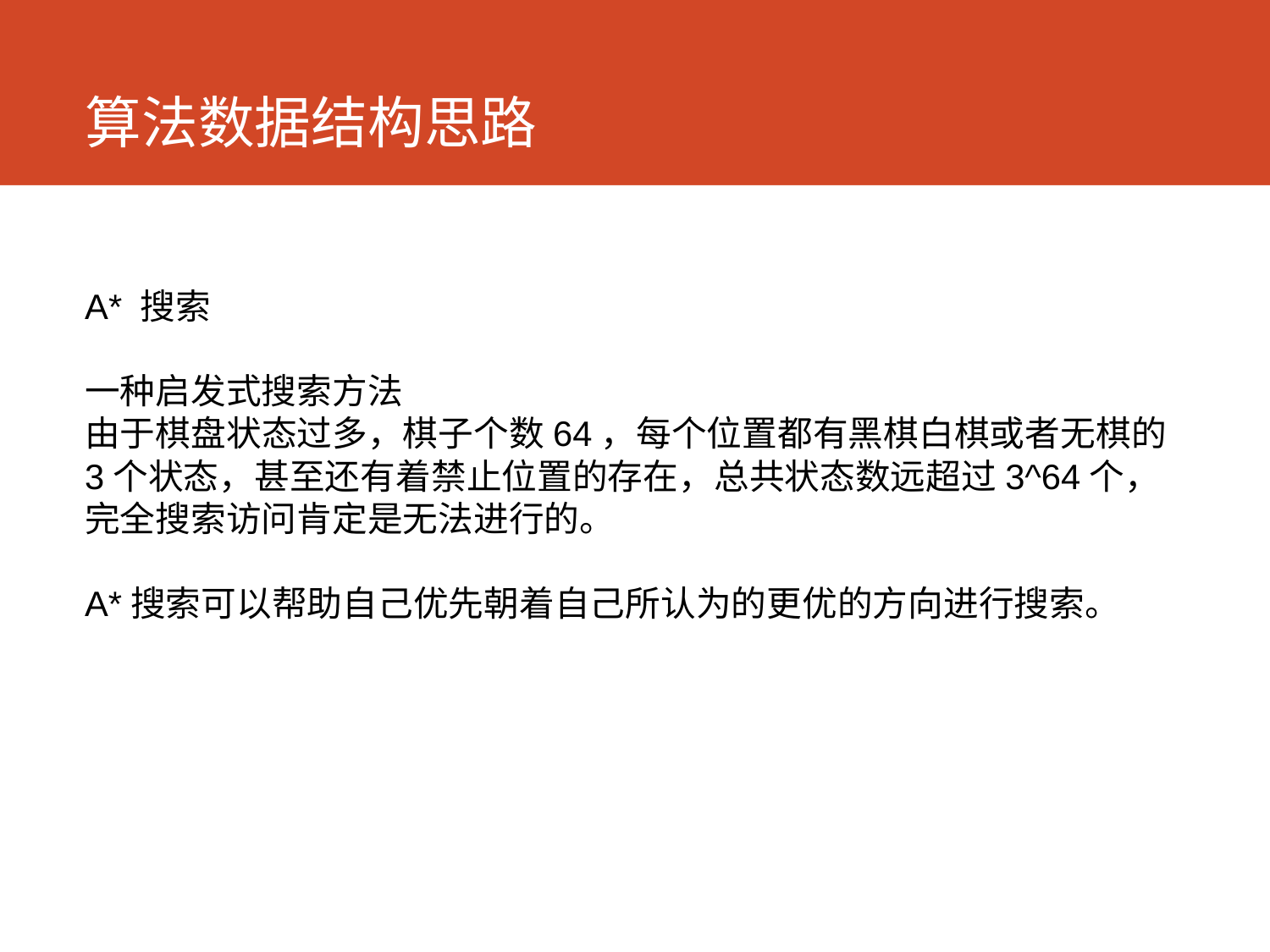

# 算法数据结构思路

A* 搜索
一种启发式搜索方法
由于棋盘状态过多，棋子个数64，每个位置都有黑棋白棋或者无棋的3个状态，甚至还有着禁止位置的存在，总共状态数远超过3^64个，完全搜索访问肯定是无法进行的。

A*搜索可以帮助自己优先朝着自己所认为的更优的方向进行搜索。